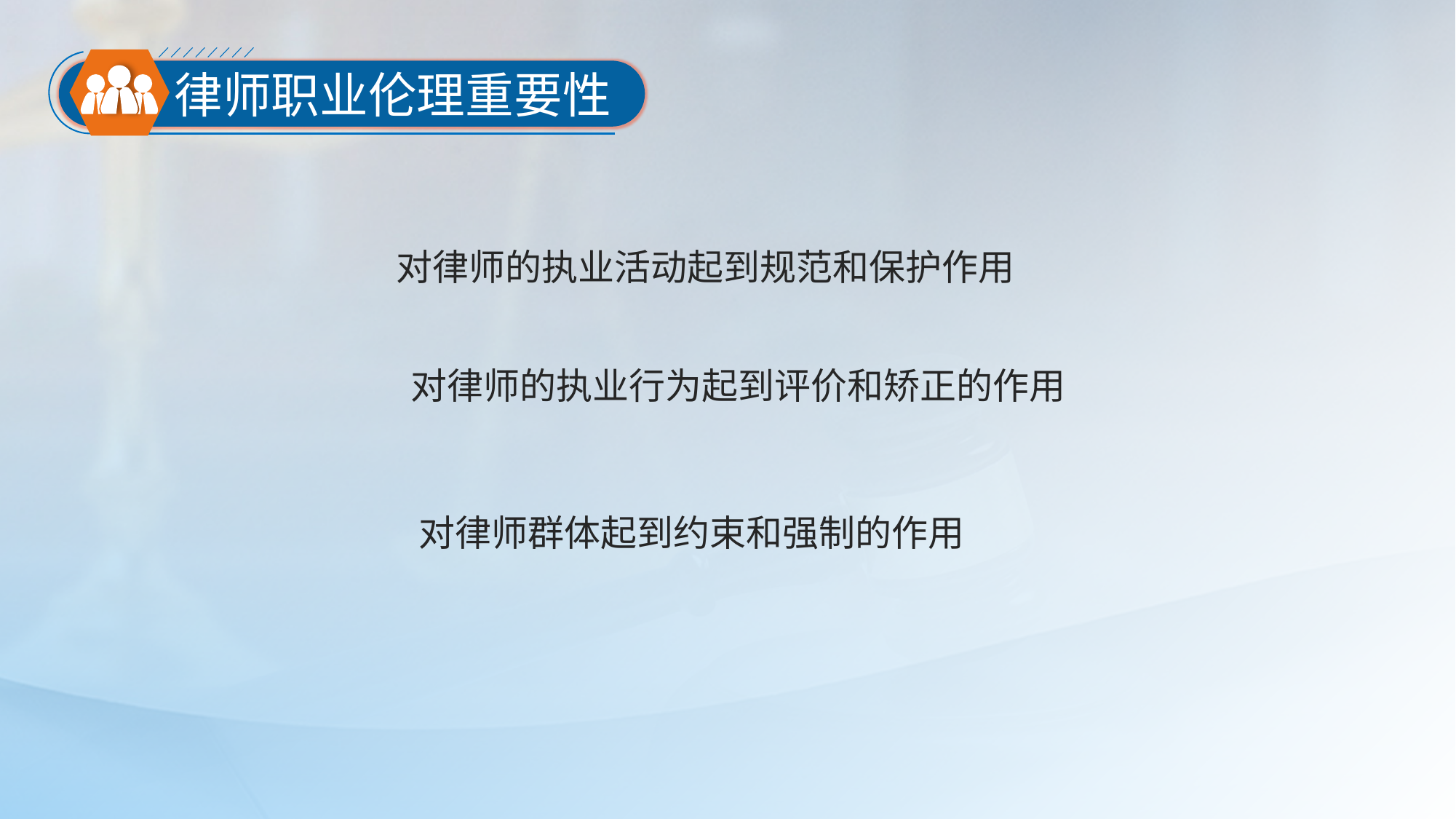

律师职业伦理重要性

对律师的执业活动起到规范和保护作用
对律师的执业行为起到评价和矫正的作用
对律师群体起到约束和强制的作用